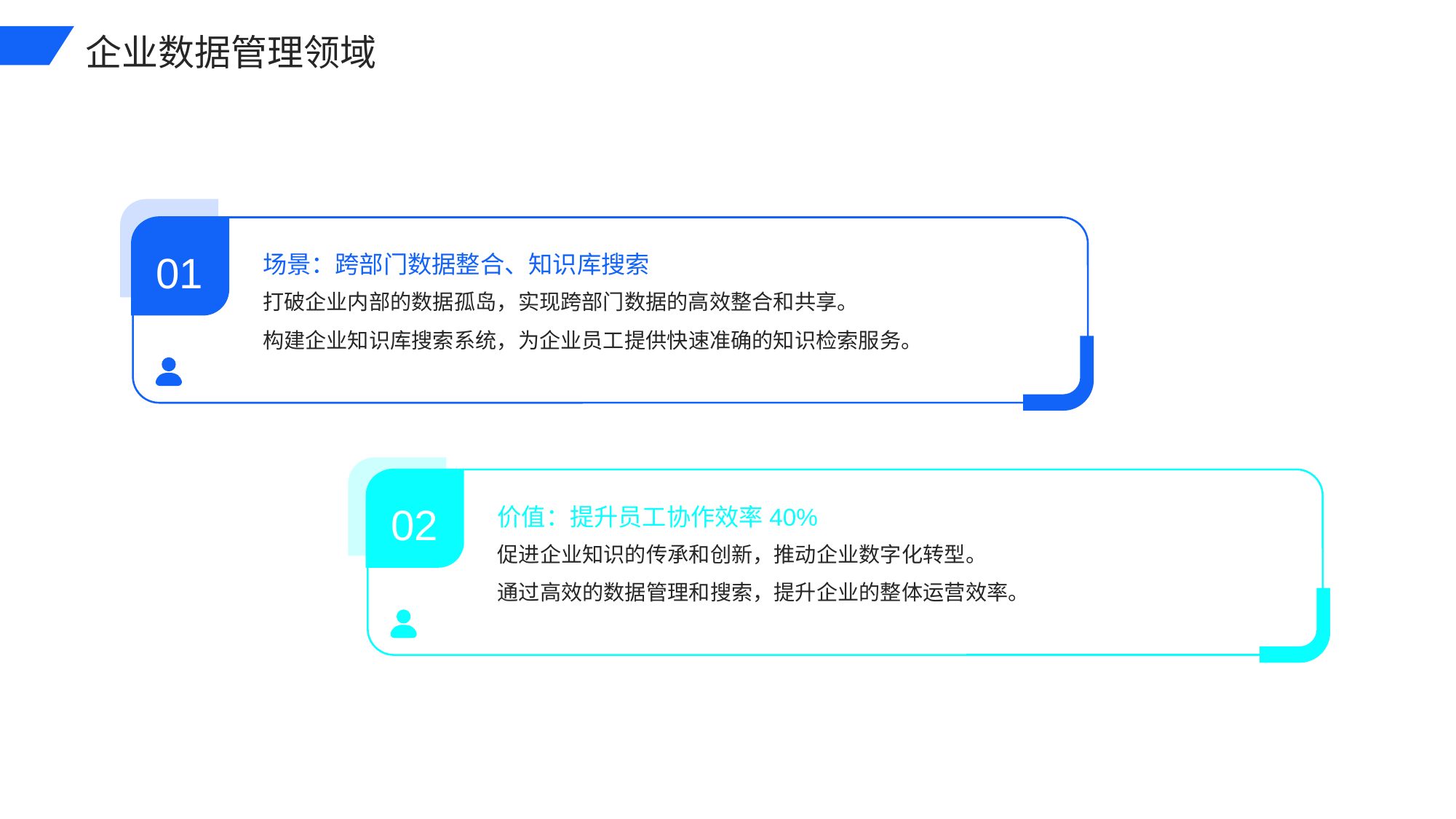

企业数据管理领域

场景：跨部门数据整合、知识库搜索
01
打破企业内部的数据孤岛，实现跨部门数据的高效整合和共享。
构建企业知识库搜索系统，为企业员工提供快速准确的知识检索服务。

价值：提升员工协作效率40%
02
促进企业知识的传承和创新，推动企业数字化转型。
通过高效的数据管理和搜索，提升企业的整体运营效率。